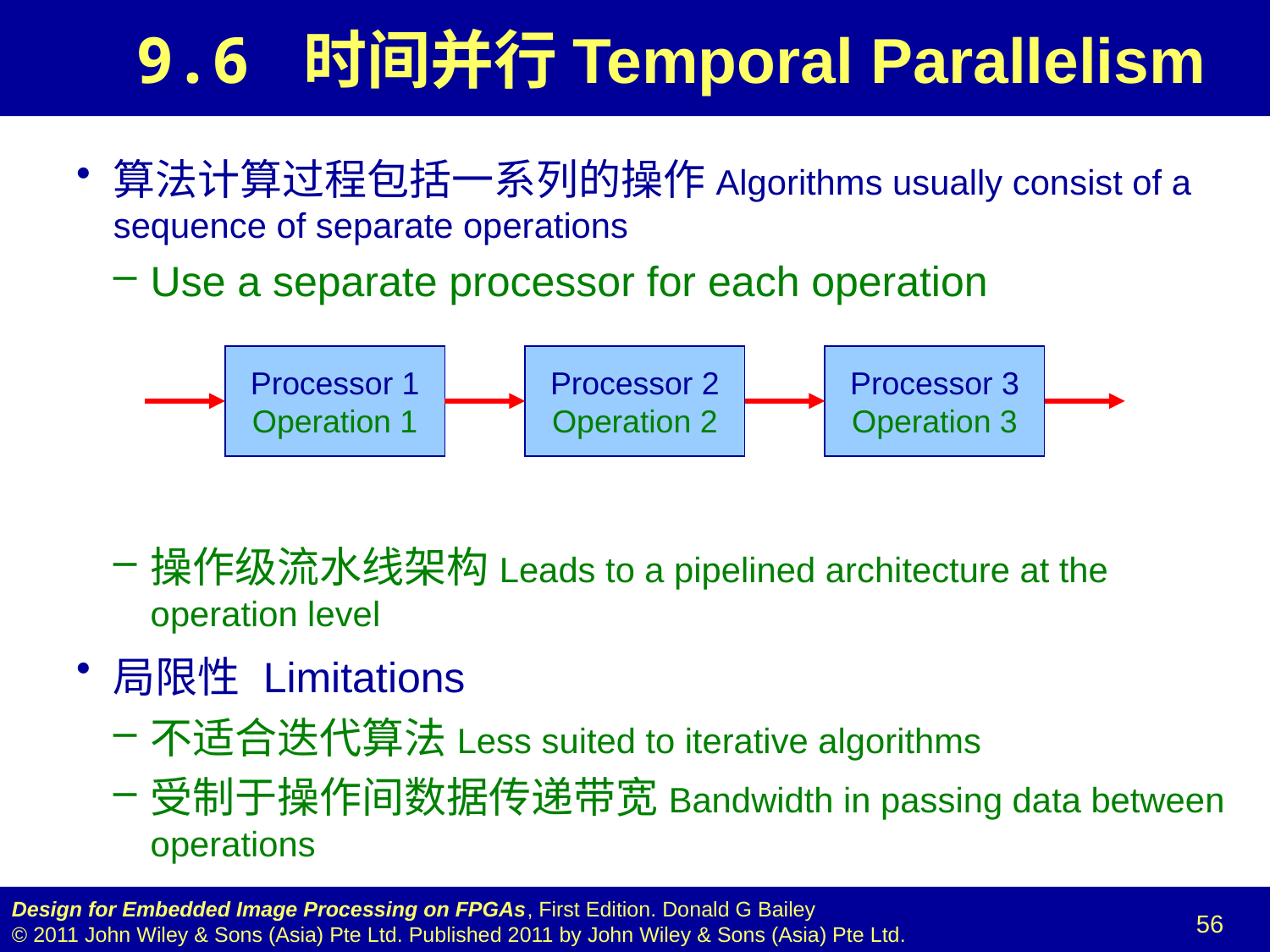

# 9.6 时间并行Temporal Parallelism
算法计算过程包括一系列的操作Algorithms usually consist of a sequence of separate operations
Use a separate processor for each operation

操作级流水线架构Leads to a pipelined architecture at the operation level
局限性 Limitations
不适合迭代算法Less suited to iterative algorithms
受制于操作间数据传递带宽Bandwidth in passing data between operations
Processor 1
Operation 1
Processor 2
Operation 2
Processor 3
Operation 3

56